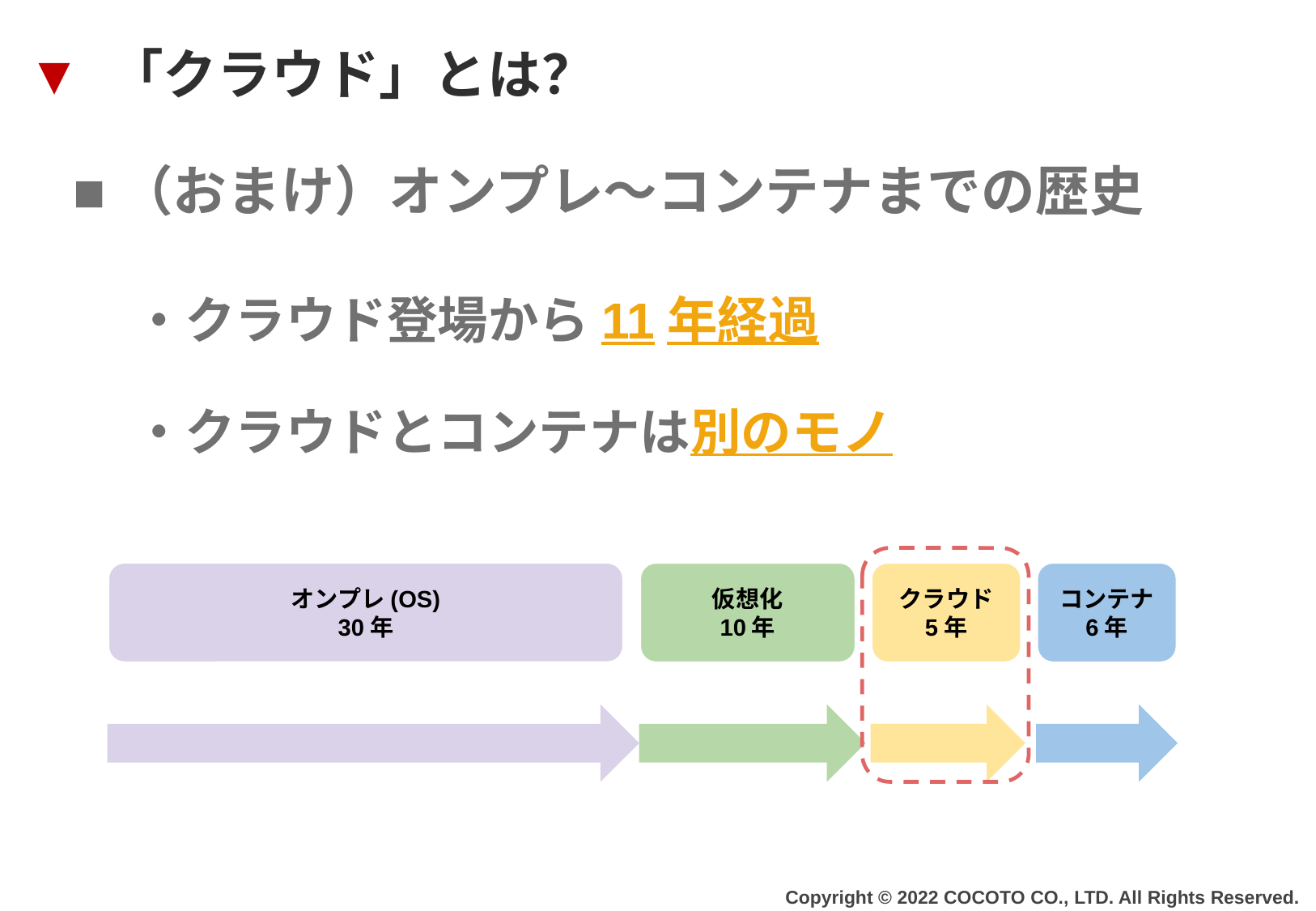

▼ 「クラウド」とは？
■（おまけ）オンプレ〜コンテナまでの歴史
・クラウド登場から11年経過
・クラウドとコンテナは別のモノ

オンプレ(OS)
30年
仮想化
10年
クラウド
5年
コンテナ
6年

Copyright © 2022 COCOTO CO., LTD. All Rights Reserved.